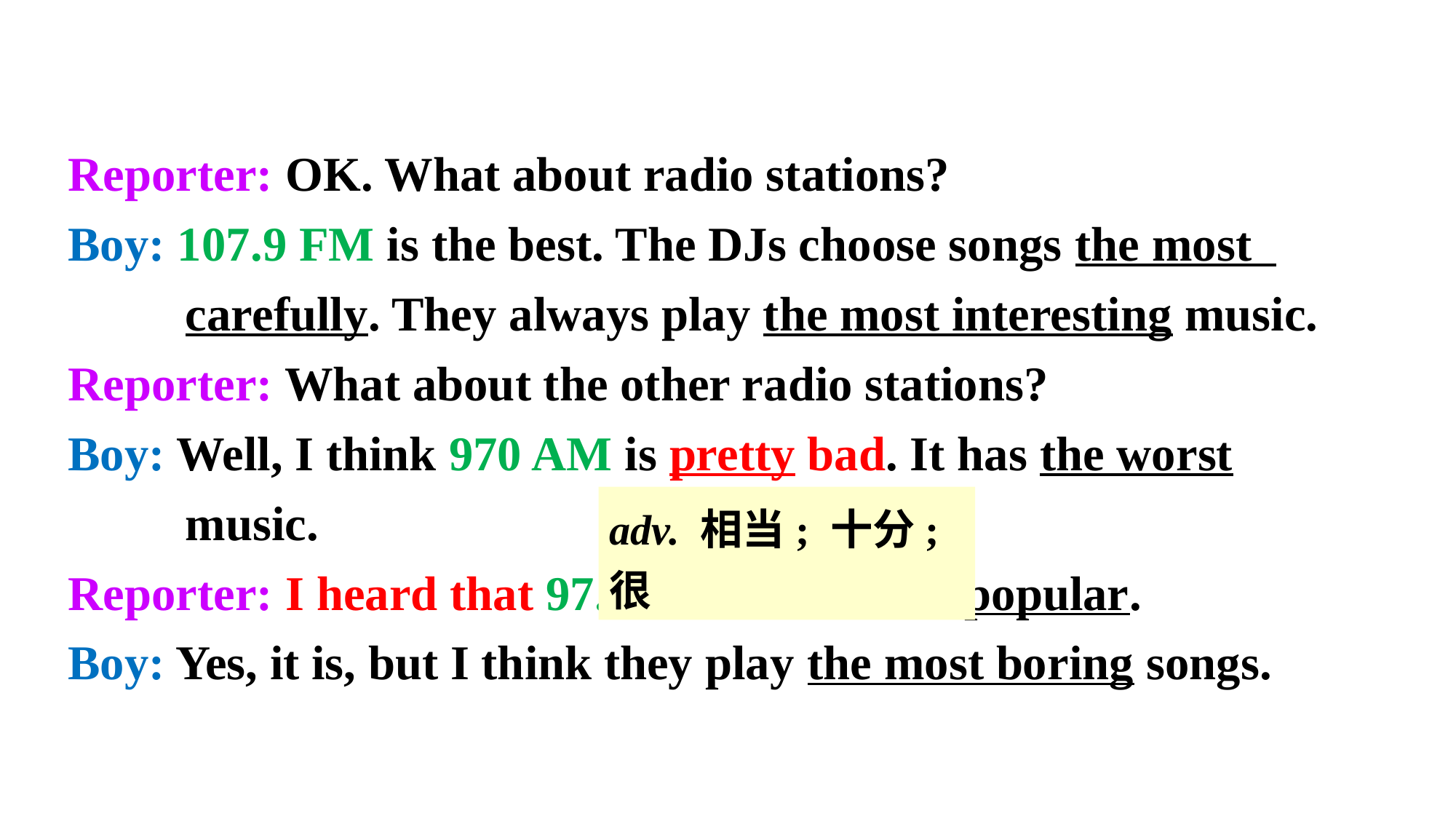

Reporter: OK. What about radio stations?
Boy: 107.9 FM is the best. The DJs choose songs the most   carefully. They always play the most interesting music.
Reporter: What about the other radio stations?
Boy: Well, I think 970 AM is pretty bad. It has the worst   music.
Reporter: I heard that 97.9 FM is the most popular.
Boy: Yes, it is, but I think they play the most boring songs.
adv. 相当; 十分; 很